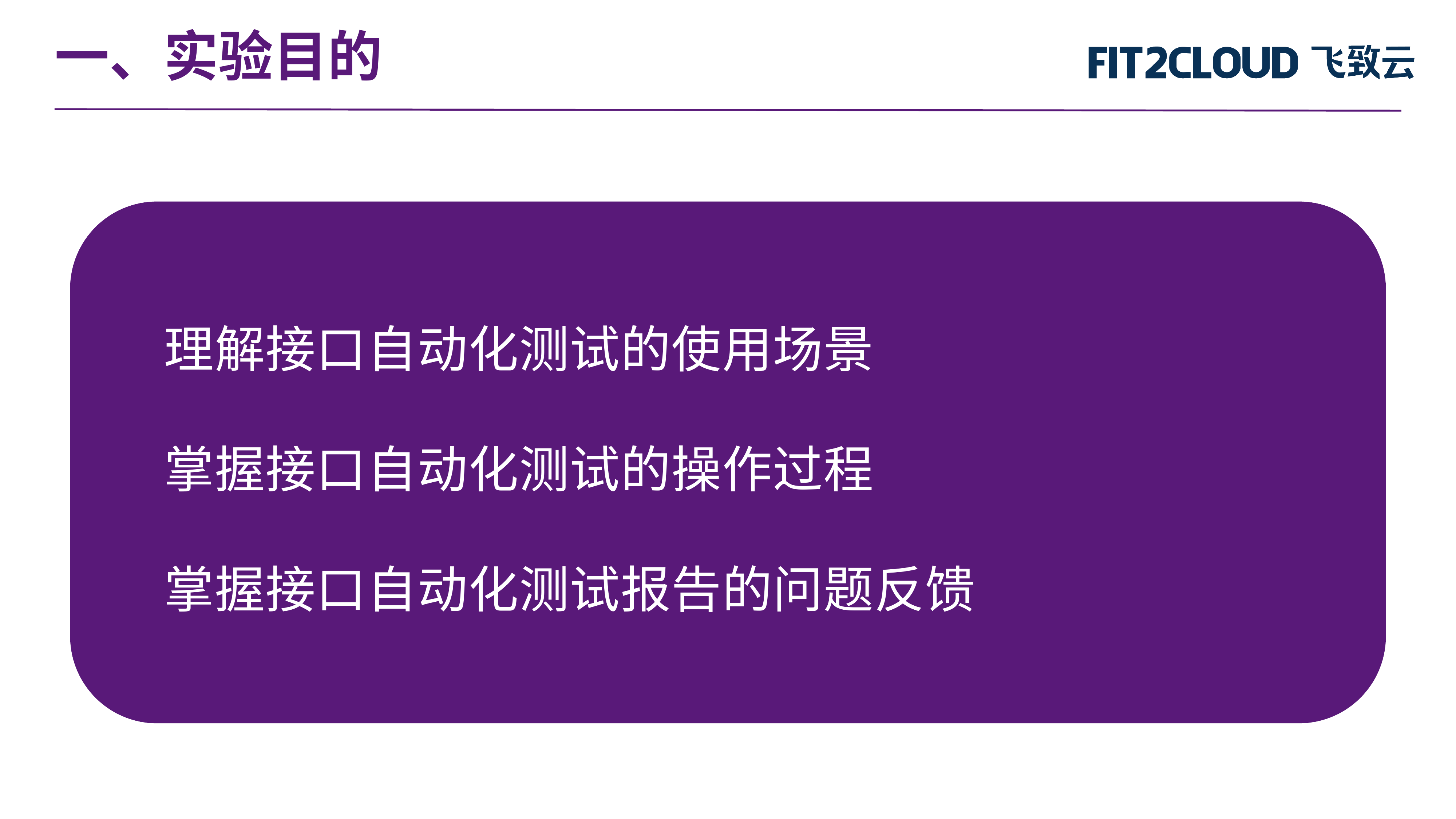

一、实验目的

理解接口自动化测试的使用场景
掌握接口自动化测试的操作过程
掌握接口自动化测试报告的问题反馈